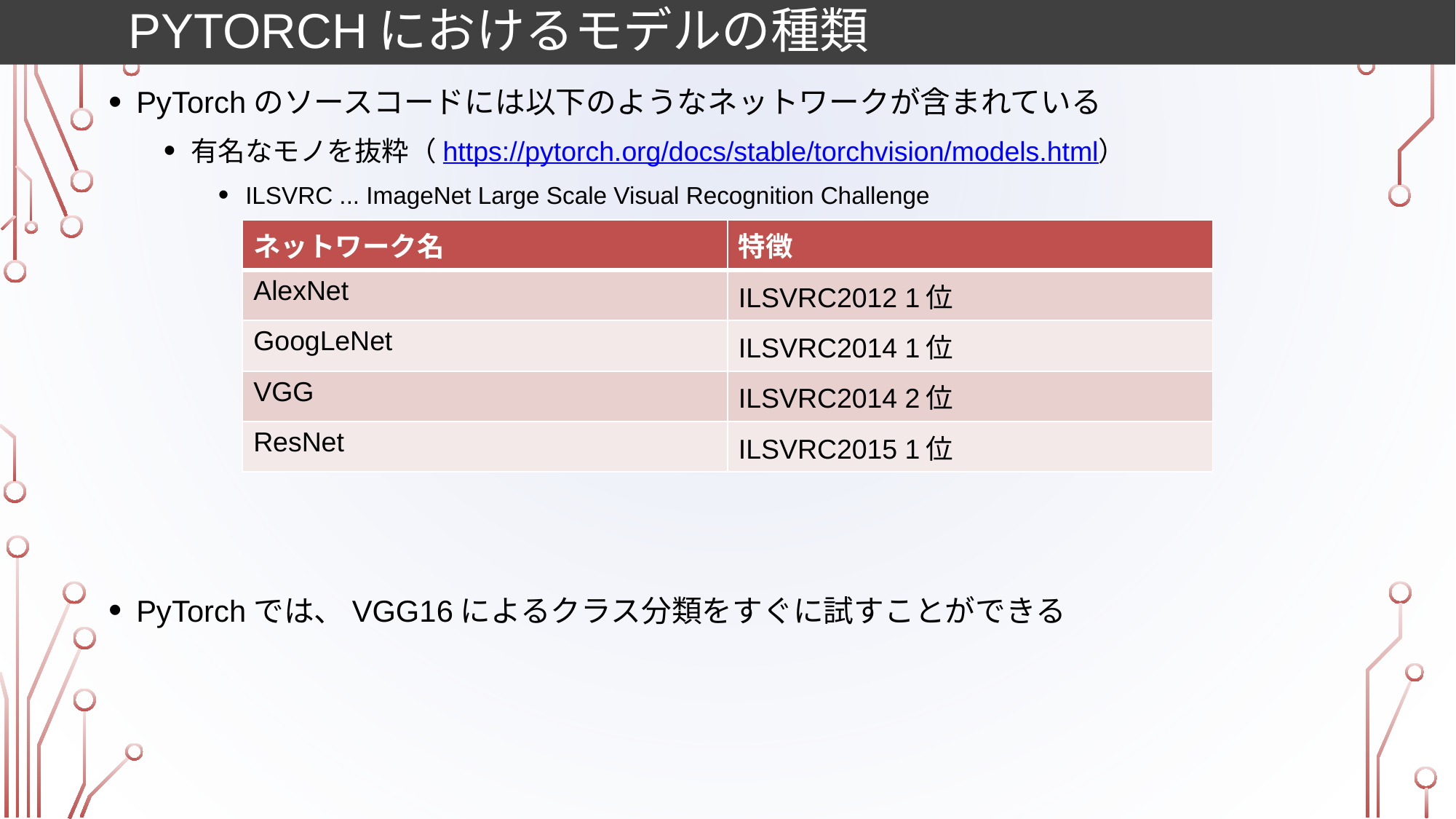

# PyToRcHにおけるモデルの種類
PyTorchのソースコードには以下のようなネットワークが含まれている
有名なモノを抜粋（https://pytorch.org/docs/stable/torchvision/models.html）
ILSVRC ... ImageNet Large Scale Visual Recognition Challenge

PyTorchでは、VGG16によるクラス分類をすぐに試すことができる
| ネットワーク名 | 特徴 |
| --- | --- |
| AlexNet | ILSVRC2012 1位 |
| GoogLeNet | ILSVRC2014 1位 |
| VGG | ILSVRC2014 2位 |
| ResNet | ILSVRC2015 1位 |